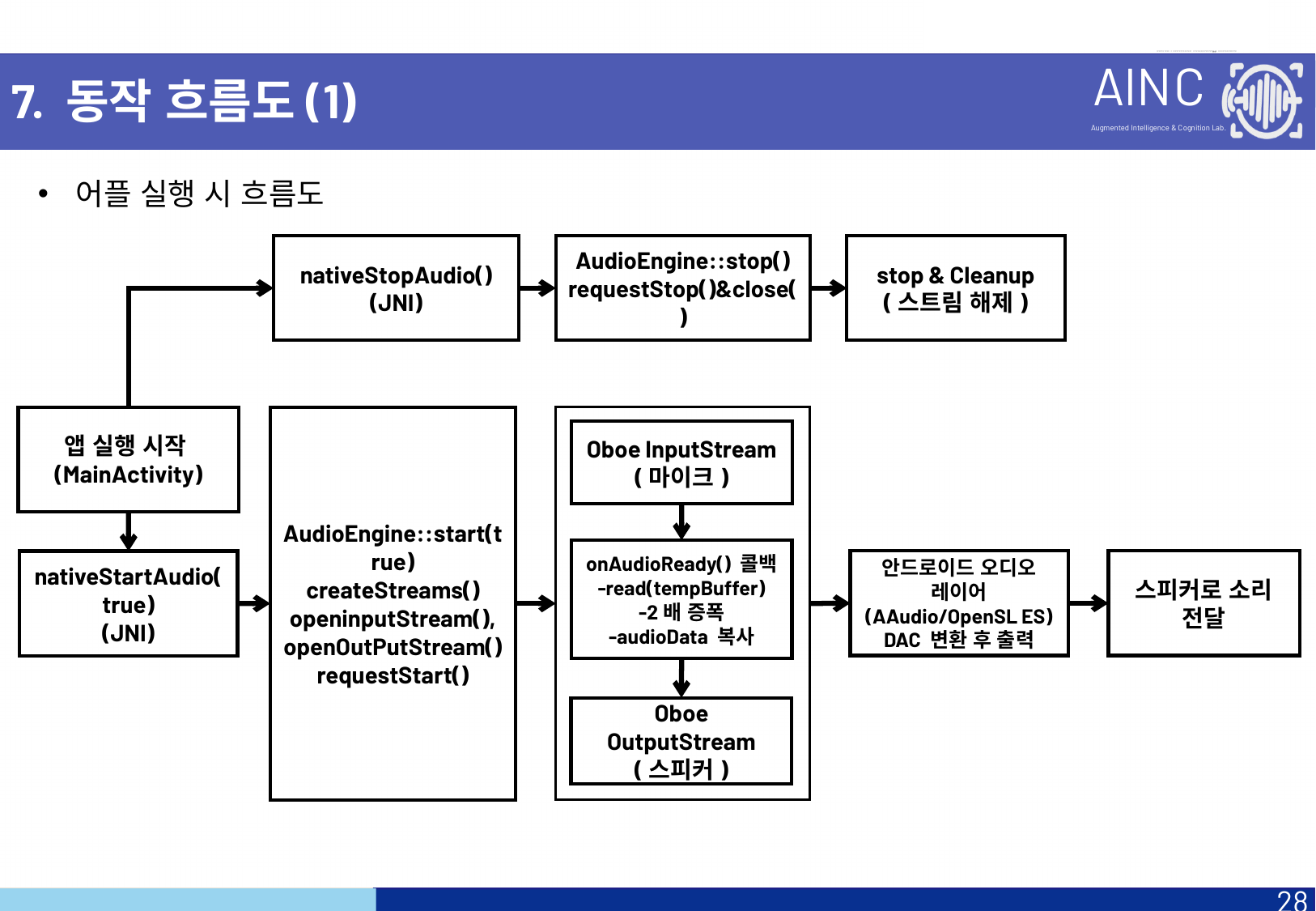

7. 동작 흐름도(1)
어플 실행 시 흐름도
nativeStopAudio()
(JNI)
AudioEngine::stop()
requestStop()&close()
stop & Cleanup
(스트림 해제)
앱 실행 시작(MainActivity)
AudioEngine::start(true)
createStreams()
openinputStream(),
openOutPutStream()
requestStart()

onAudioReady() 콜백
-read(tempBuffer)
-2배 증폭
-audioData 복사
Oboe OutputStream
(스피커)
Oboe InputStream
(마이크)
안드로이드 오디오 레이어
(AAudio/OpenSL ES)
DAC 변환 후 출력
스피커로 소리 전달
nativeStartAudio(true)
(JNI)
28